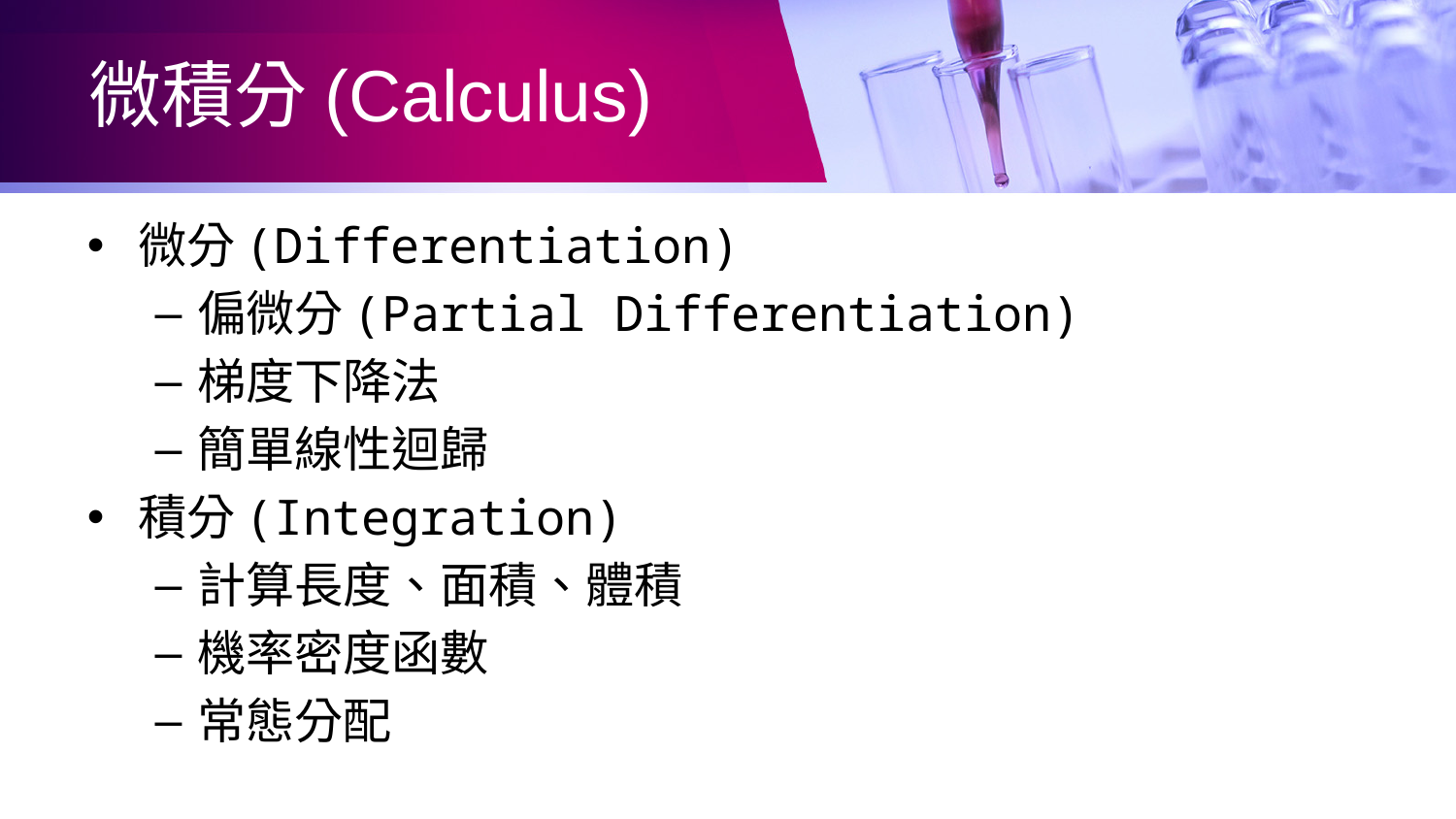

# 微積分(Calculus)
微分(Differentiation)
偏微分(Partial Differentiation)
梯度下降法
簡單線性迴歸
積分(Integration)
計算長度、面積、體積
機率密度函數
常態分配